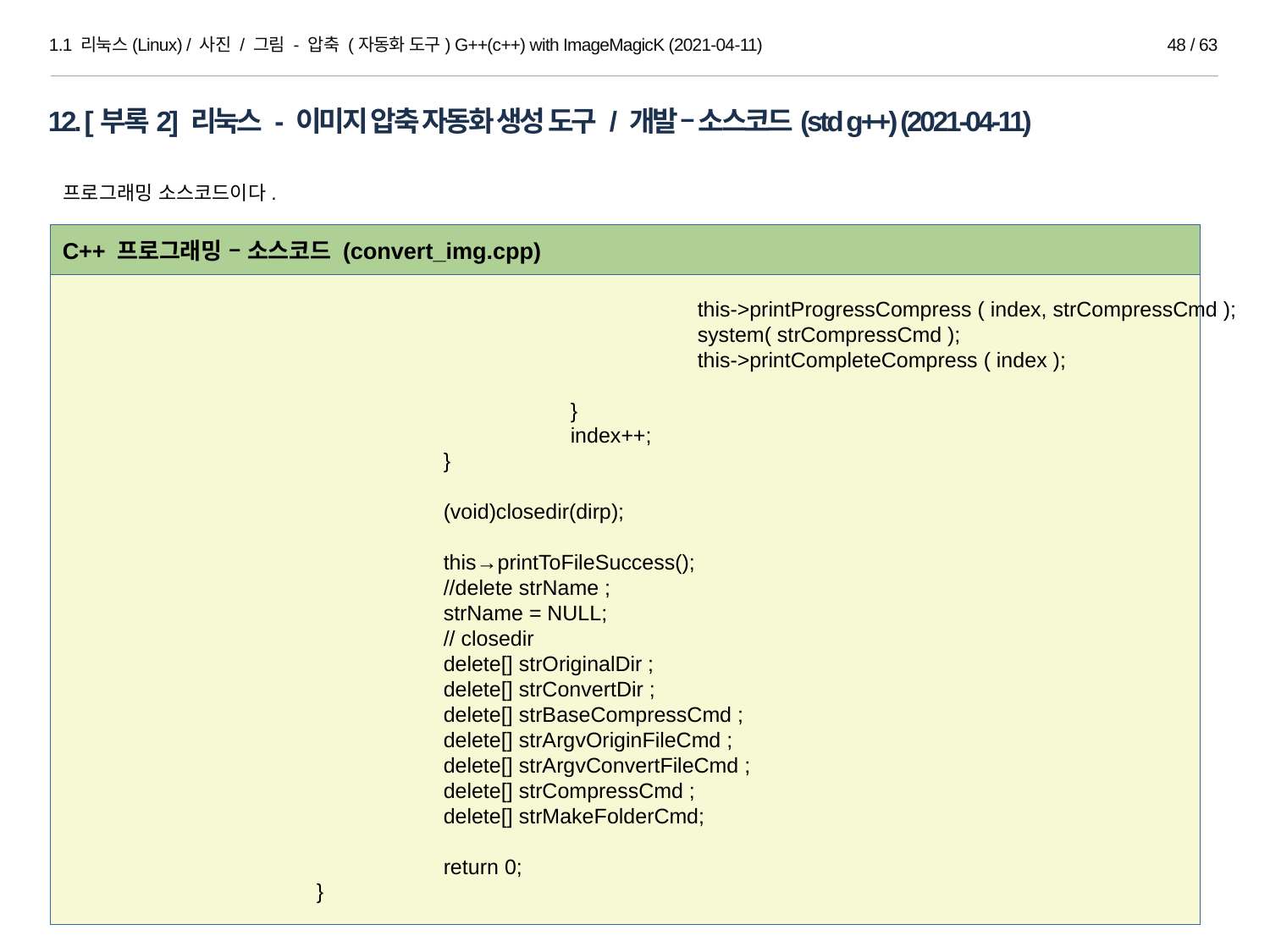

1.1 리눅스(Linux) / 사진 / 그림 - 압축 (자동화 도구) G++(c++) with ImageMagicK (2021-04-11)
48 / 63

12. [부록2] 리눅스 - 이미지 압축 자동화 생성 도구 / 개발 – 소스코드(std g++) (2021-04-11)
프로그래밍 소스코드이다.
C++ 프로그래밍 – 소스코드 (convert_img.cpp)
					this->printProgressCompress ( index, strCompressCmd );
					system( strCompressCmd );
					this->printCompleteCompress ( index );

				}
				index++;
		    	}

			(void)closedir(dirp);

			this→printToFileSuccess();
			//delete strName ;
			strName = NULL;
			// closedir
			delete[] strOriginalDir ;
			delete[] strConvertDir ;
			delete[] strBaseCompressCmd ;
			delete[] strArgvOriginFileCmd ;
			delete[] strArgvConvertFileCmd ;
			delete[] strCompressCmd ;
			delete[] strMakeFolderCmd;

			return 0;
		}